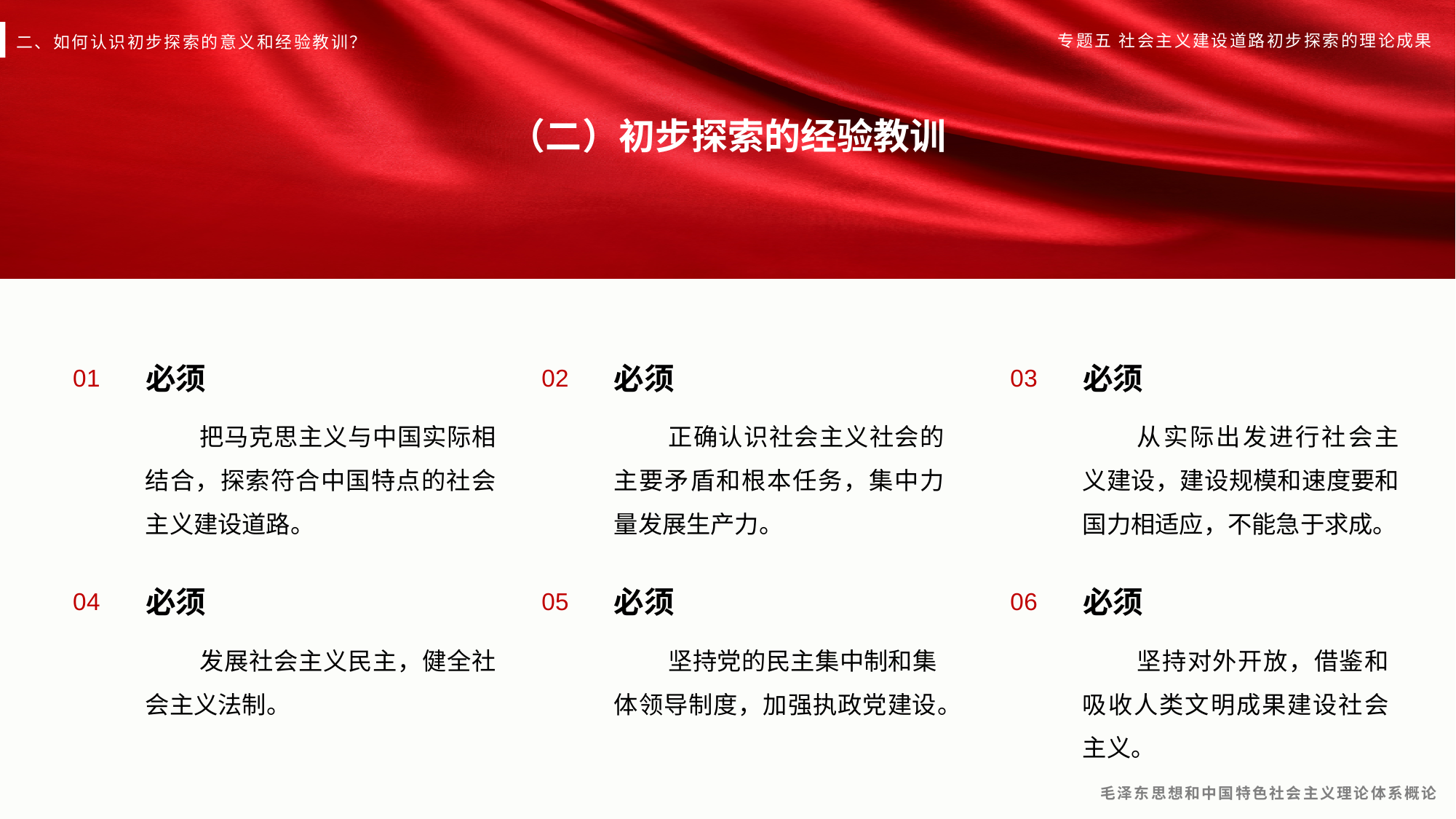

二、如何认识初步探索的意义和经验教训？
专题五 社会主义建设道路初步探索的理论成果
（二）初步探索的经验教训
0 1
必须
0 2
必须
0 3
必须
正确认识社会主义社会的主要矛盾和根本任务，集中力量发展生产力。
把马克思主义与中国实际相结合，探索符合中国特点的社会主义建设道路。
从实际出发进行社会主义建设，建设规模和速度要和国力相适应，不能急于求成。
0 4
必须
0 5
必须
0 6
必须
发展社会主义民主，健全社会主义法制。
坚持党的民主集中制和集体领导制度，加强执政党建设。
坚持对外开放，借鉴和吸收人类文明成果建设社会主义。